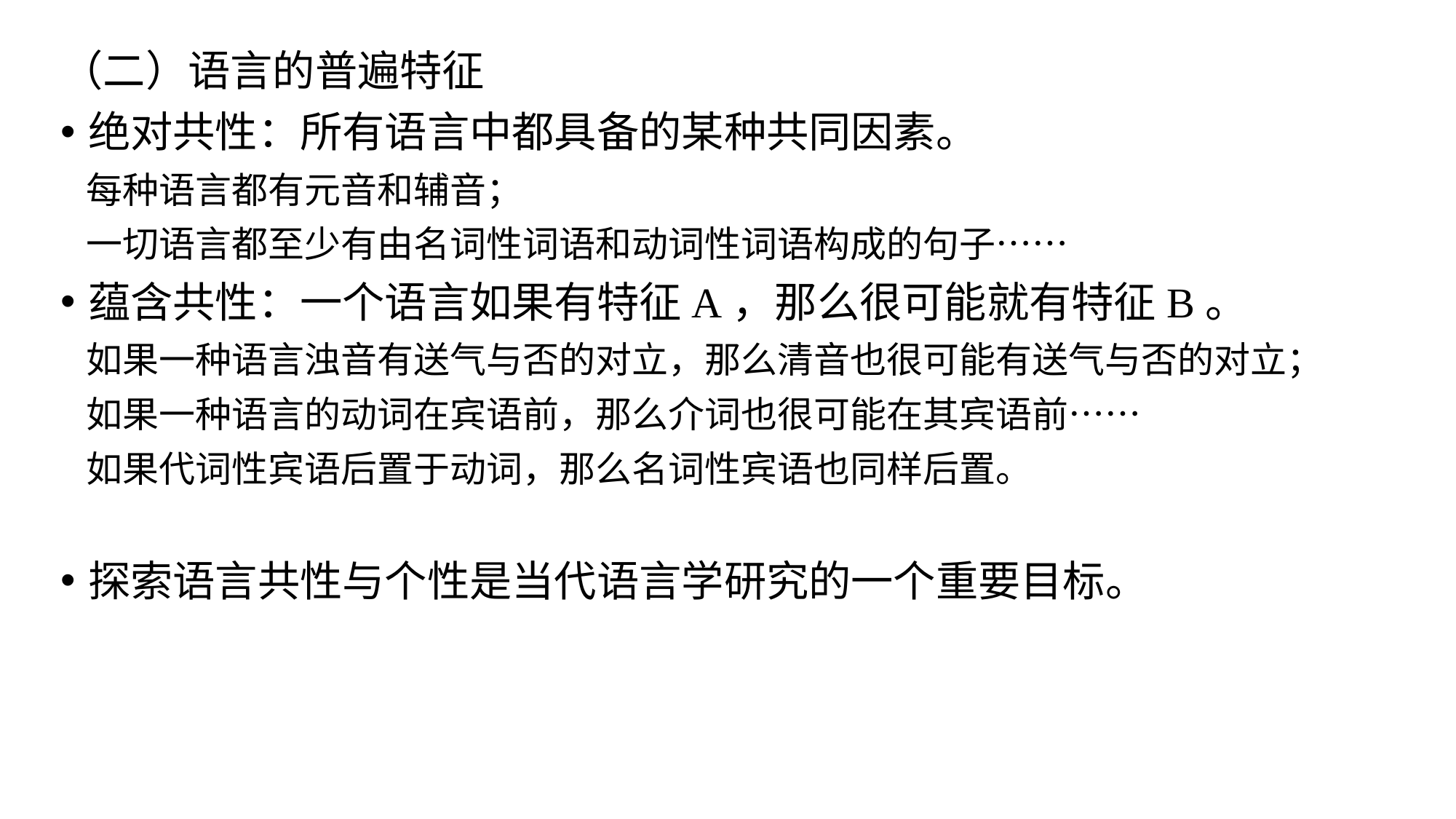

（二）语言的普遍特征
绝对共性：所有语言中都具备的某种共同因素。
  每种语言都有元音和辅音；
  一切语言都至少有由名词性词语和动词性词语构成的句子……
蕴含共性：一个语言如果有特征A，那么很可能就有特征B。
  如果一种语言浊音有送气与否的对立，那么清音也很可能有送气与否的对立；
  如果一种语言的动词在宾语前，那么介词也很可能在其宾语前……
  如果代词性宾语后置于动词，那么名词性宾语也同样后置。

探索语言共性与个性是当代语言学研究的一个重要目标。